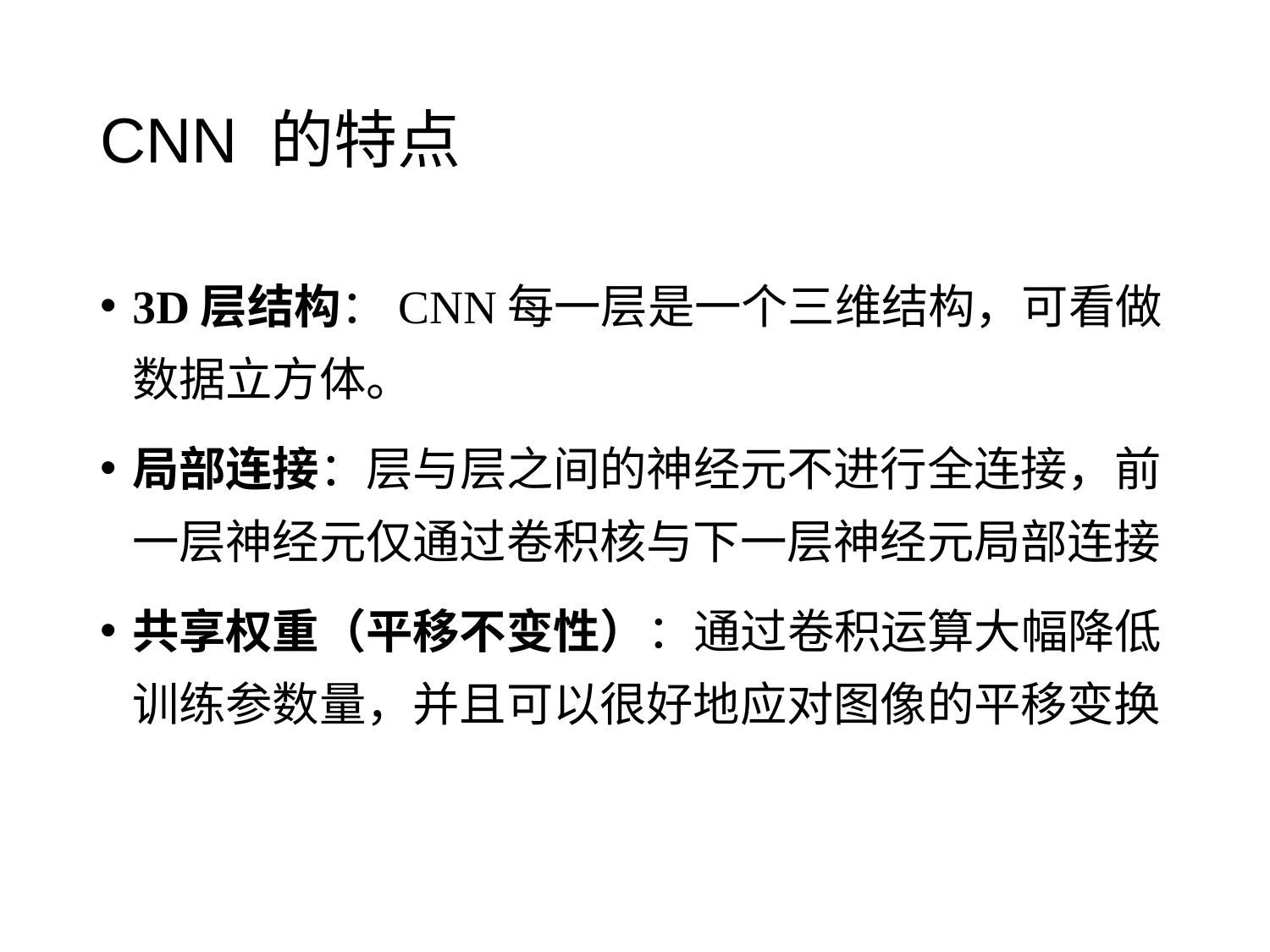

# CNN 的特点
3D层结构：CNN每一层是一个三维结构，可看做数据立方体。
局部连接：层与层之间的神经元不进行全连接，前一层神经元仅通过卷积核与下一层神经元局部连接
共享权重（平移不变性）：通过卷积运算大幅降低训练参数量，并且可以很好地应对图像的平移变换